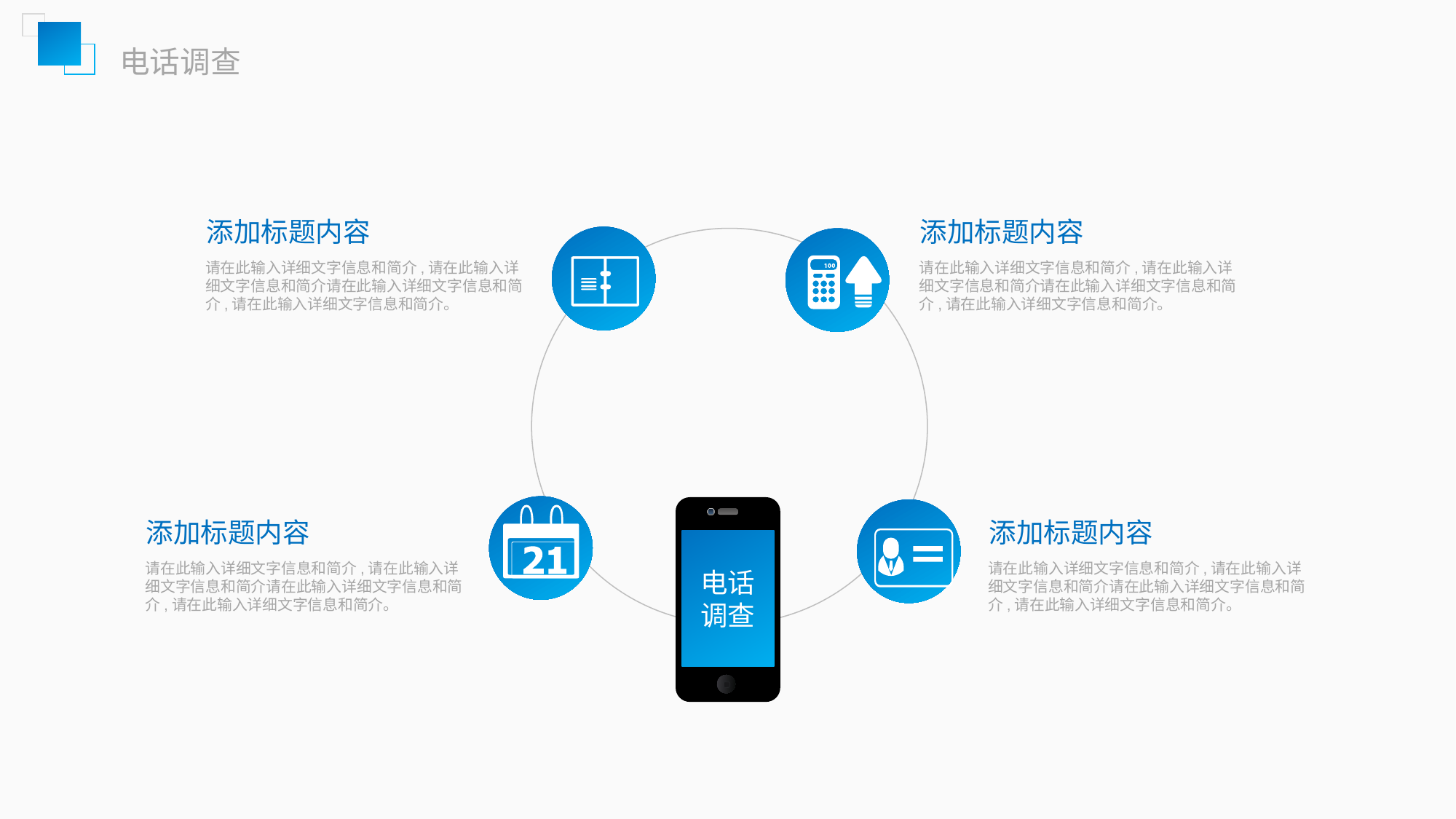

电话调查

添加标题内容
请在此输入详细文字信息和简介,请在此输入详细文字信息和简介请在此输入详细文字信息和简介,请在此输入详细文字信息和简介。

添加标题内容
请在此输入详细文字信息和简介,请在此输入详细文字信息和简介请在此输入详细文字信息和简介,请在此输入详细文字信息和简介。

电话调查

添加标题内容
请在此输入详细文字信息和简介,请在此输入详细文字信息和简介请在此输入详细文字信息和简介,请在此输入详细文字信息和简介。

添加标题内容
请在此输入详细文字信息和简介,请在此输入详细文字信息和简介请在此输入详细文字信息和简介,请在此输入详细文字信息和简介。